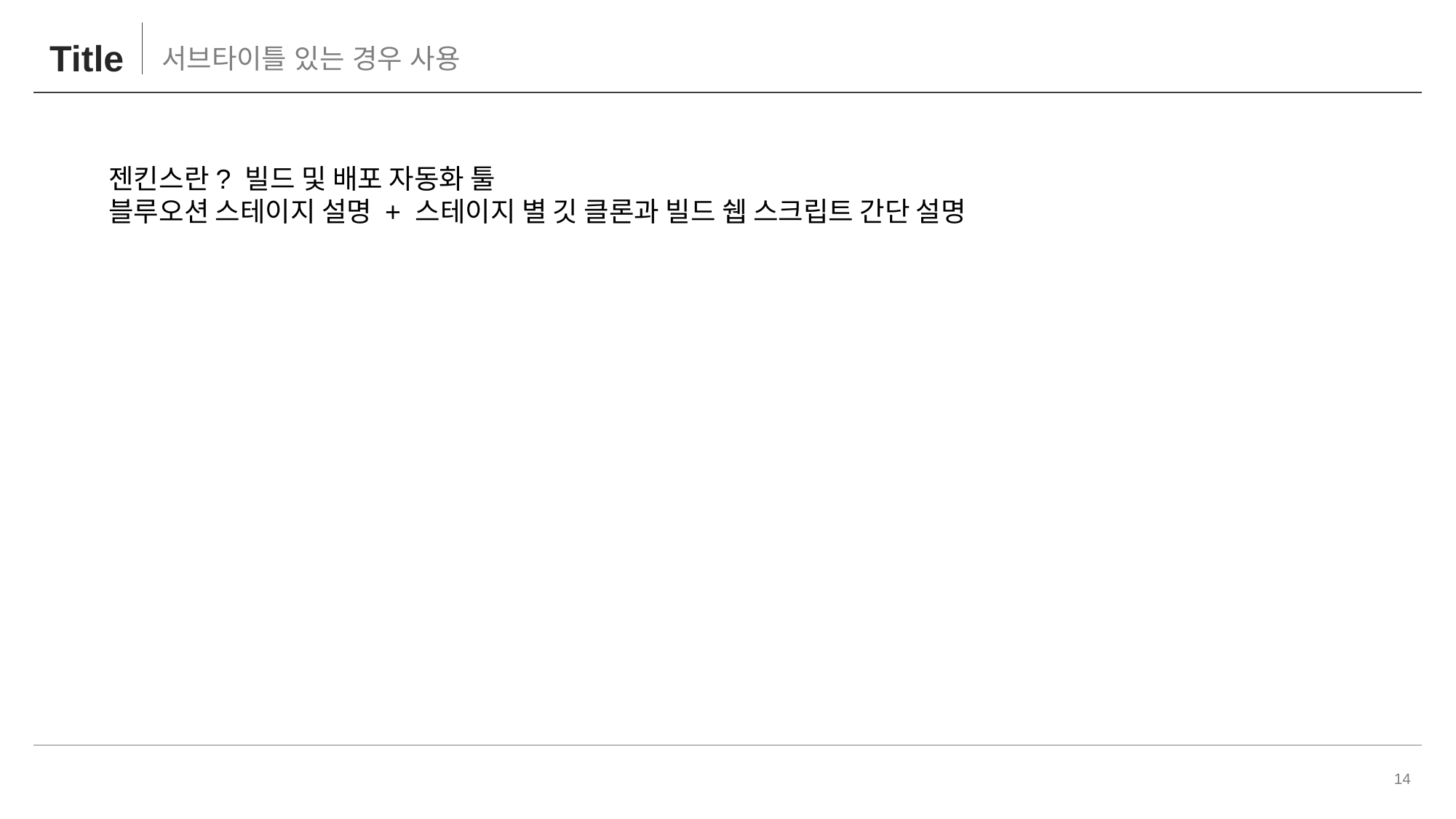

# Title
서브타이틀 있는 경우 사용
젠킨스란? 빌드 및 배포 자동화 툴
블루오션 스테이지 설명 + 스테이지 별 깃 클론과 빌드 쉡 스크립트 간단 설명